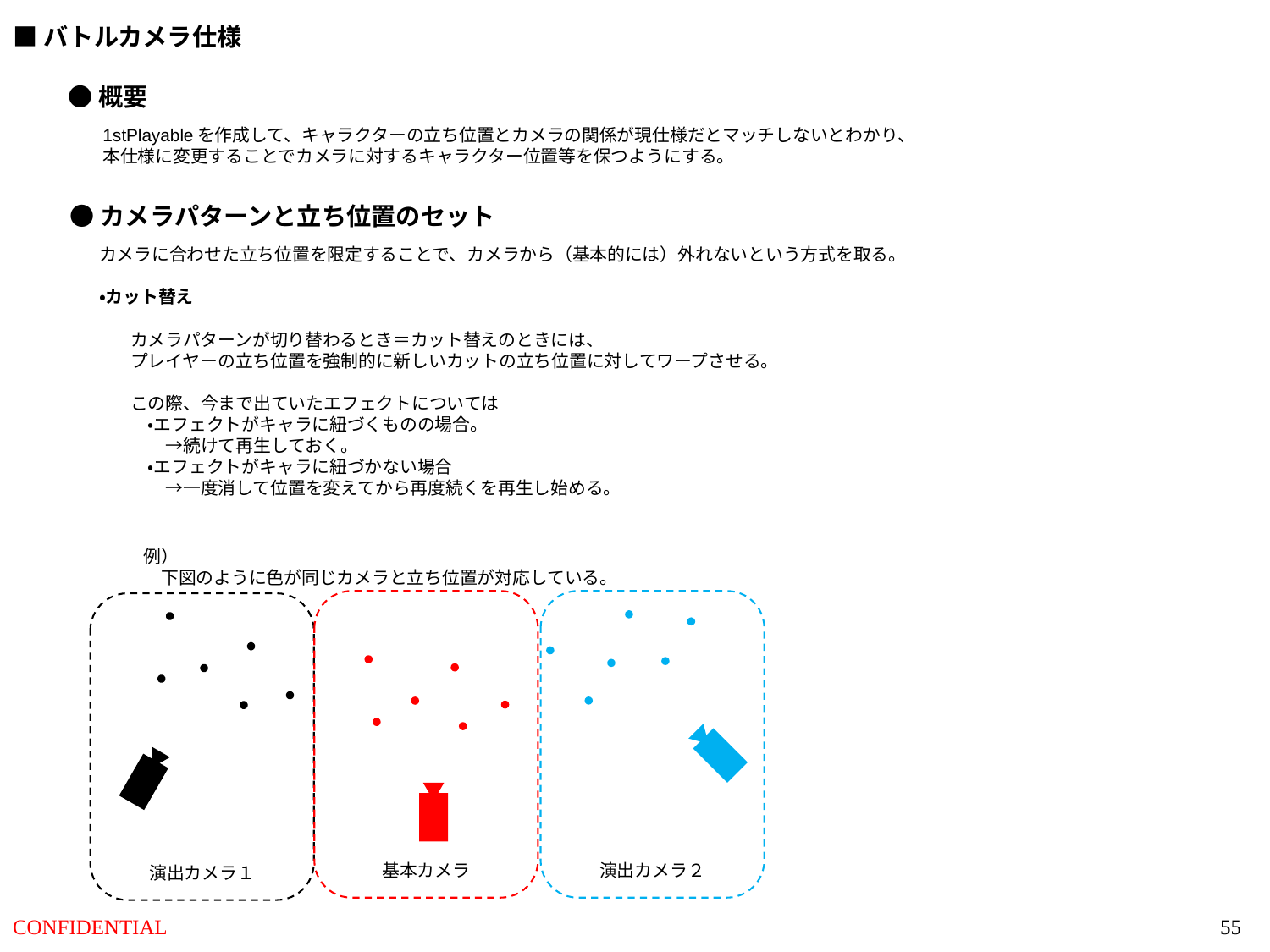

■バトルカメラ仕様
●概要
1stPlayableを作成して、キャラクターの立ち位置とカメラの関係が現仕様だとマッチしないとわかり、
本仕様に変更することでカメラに対するキャラクター位置等を保つようにする。
●カメラパターンと立ち位置のセット
カメラに合わせた立ち位置を限定することで、カメラから（基本的には）外れないという方式を取る。
・カット替え
カメラパターンが切り替わるとき＝カット替えのときには、
プレイヤーの立ち位置を強制的に新しいカットの立ち位置に対してワープさせる。

この際、今まで出ていたエフェクトについては
　・エフェクトがキャラに紐づくものの場合。
　　→続けて再生しておく。
　・エフェクトがキャラに紐づかない場合
　　→一度消して位置を変えてから再度続くを再生し始める。
例）
　下図のように色が同じカメラと立ち位置が対応している。
基本カメラ
演出カメラ２
演出カメラ１

55
CONFIDENTIAL